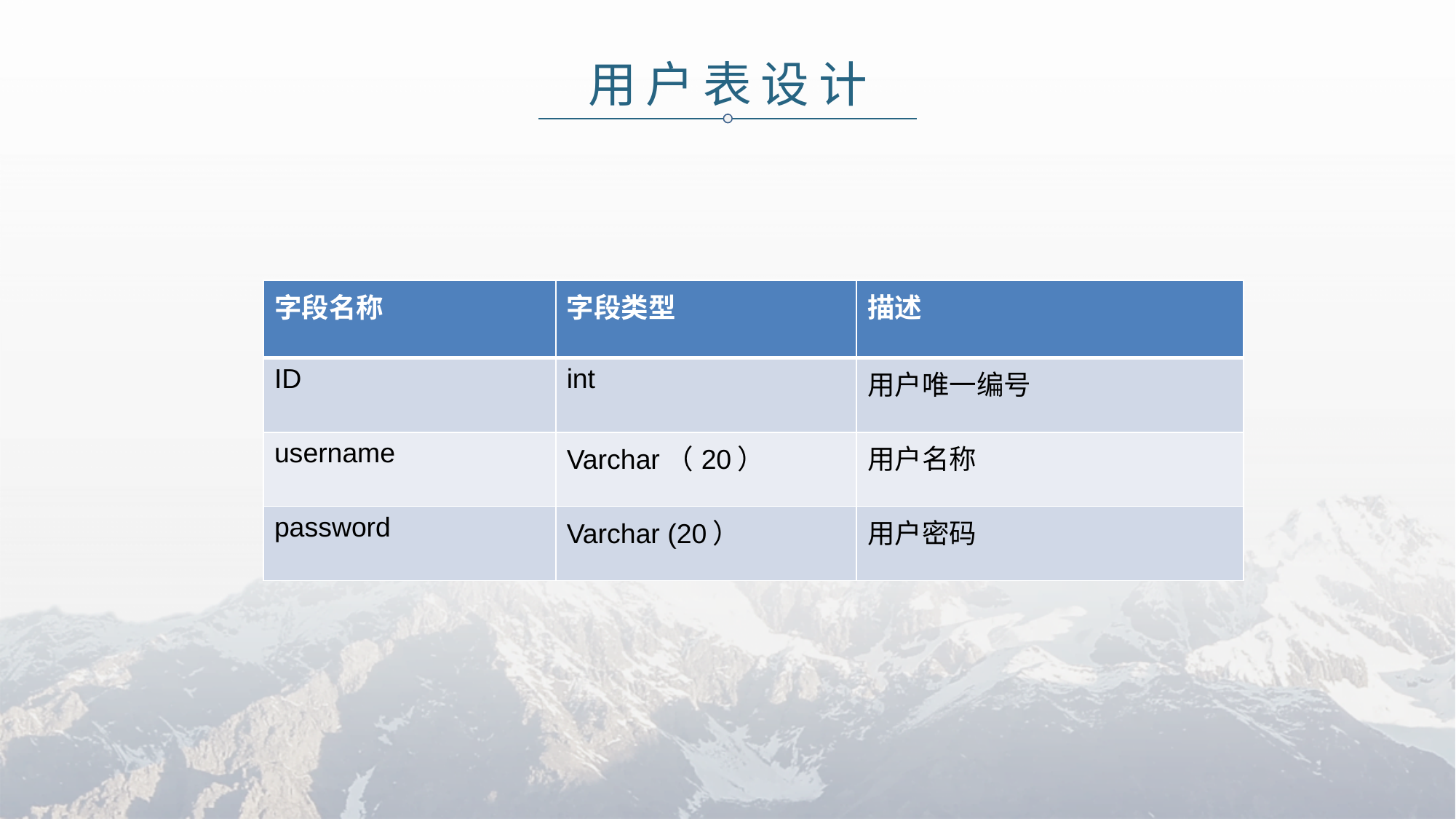

用户表设计

| 字段名称 | 字段类型 | 描述 |
| --- | --- | --- |
| ID | int | 用户唯一编号 |
| username | Varchar（20） | 用户名称 |
| password | Varchar (20） | 用户密码 |